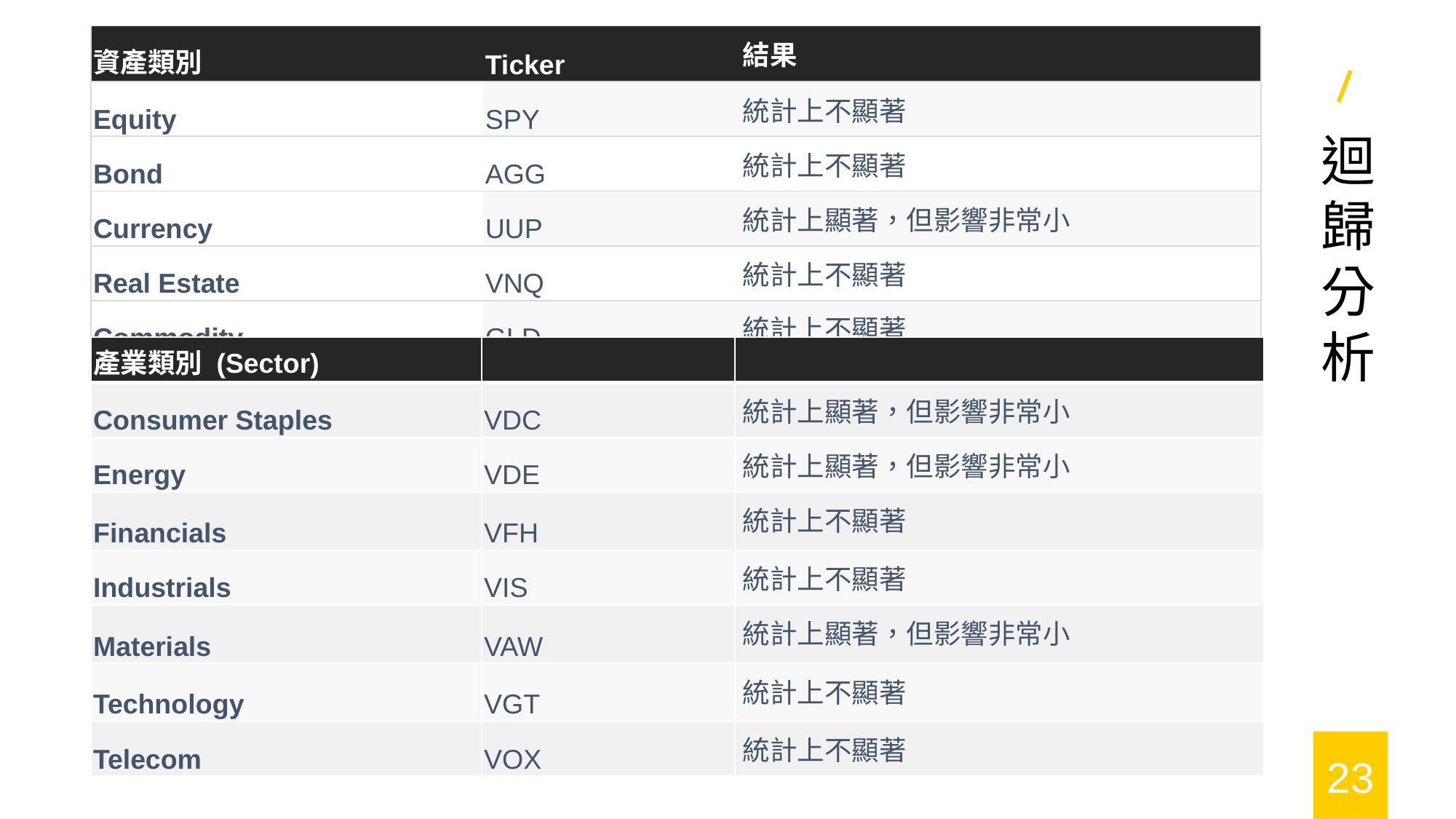

| 資產類別 | Ticker | 結果 |
| --- | --- | --- |
| Equity | SPY | 統計上不顯著 |
| Bond | AGG | 統計上不顯著 |
| Currency | UUP | 統計上顯著，但影響非常小 |
| Real Estate | VNQ | 統計上不顯著 |
| Commodity | GLD | 統計上不顯著 |

迴歸分析
| 產業類別 (Sector) |  |  |
| --- | --- | --- |
| Consumer Staples | VDC | 統計上顯著，但影響非常小 |
| Energy | VDE | 統計上顯著，但影響非常小 |
| Financials | VFH | 統計上不顯著 |
| Industrials | VIS | 統計上不顯著 |
| Materials | VAW | 統計上顯著，但影響非常小 |
| Technology | VGT | 統計上不顯著 |
| Telecom | VOX | 統計上不顯著 |
23
2019/6/13